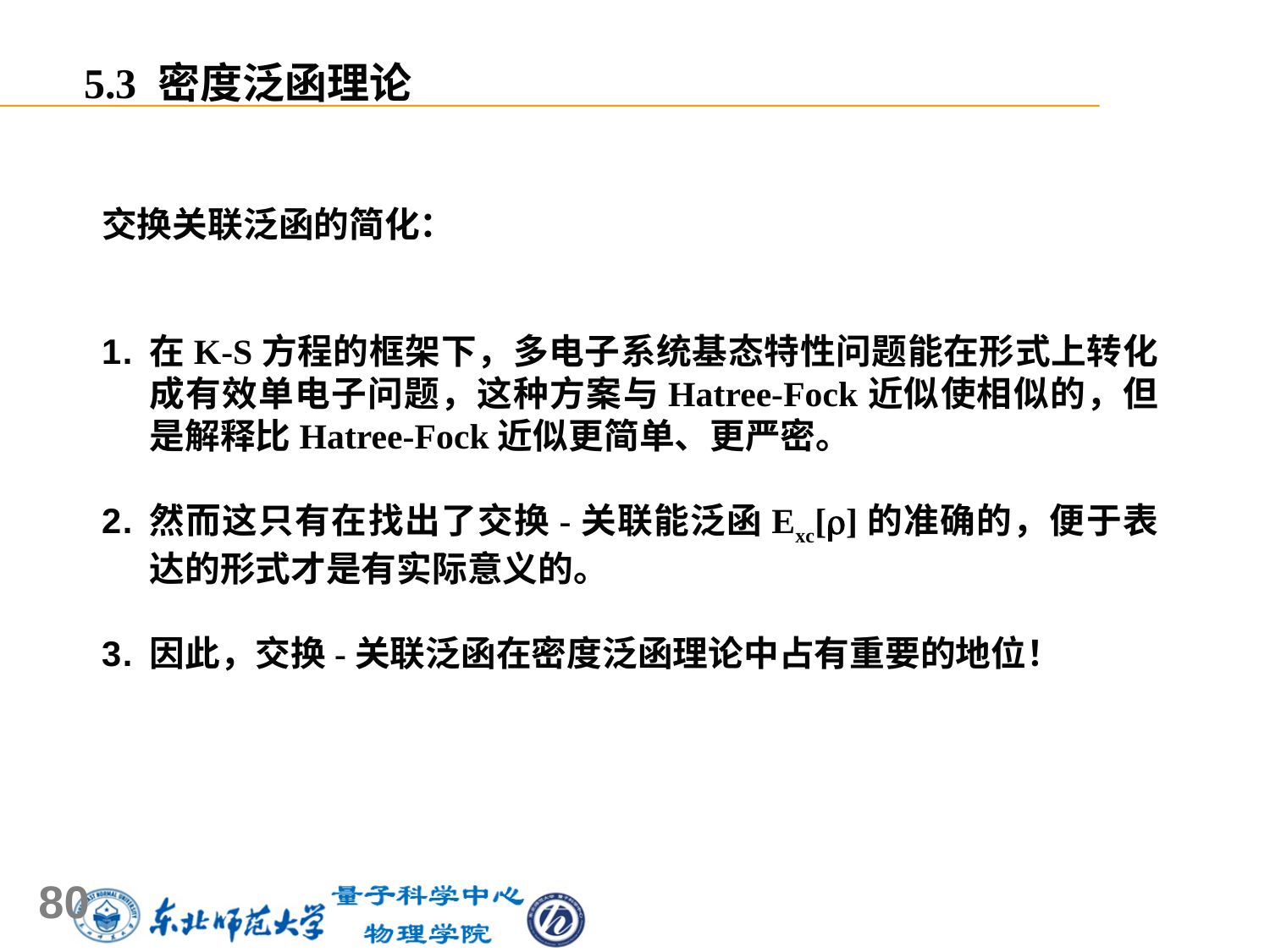

5.3 密度泛函理论

交换关联泛函的简化：

在K-S方程的框架下，多电子系统基态特性问题能在形式上转化成有效单电子问题，这种方案与Hatree-Fock近似使相似的，但是解释比Hatree-Fock近似更简单、更严密。

然而这只有在找出了交换-关联能泛函Exc[ρ]的准确的，便于表达的形式才是有实际意义的。

因此，交换-关联泛函在密度泛函理论中占有重要的地位！

80